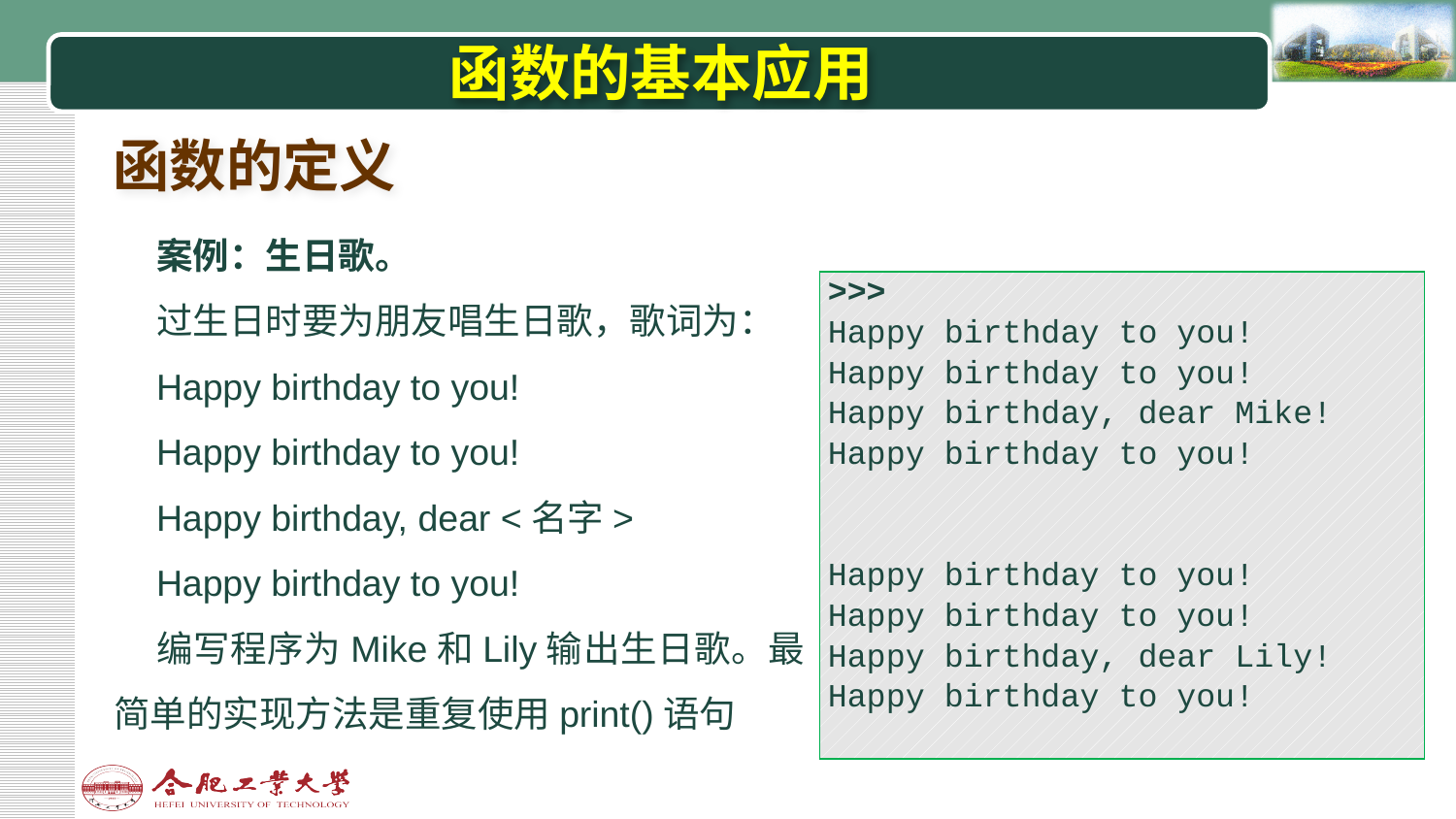

# 函数的基本应用
函数的定义
案例：生日歌。
过生日时要为朋友唱生日歌，歌词为：
Happy birthday to you!
Happy birthday to you!
Happy birthday, dear <名字>
Happy birthday to you!
编写程序为Mike和Lily输出生日歌。最简单的实现方法是重复使用print()语句
| >>>  Happy birthday to you! Happy birthday to you! Happy birthday, dear Mike! Happy birthday to you!   Happy birthday to you! Happy birthday to you! Happy birthday, dear Lily! Happy birthday to you! |
| --- |
|  |  |
| --- | --- |
| 1 2 3 4 | print("Happy birthday to you!") print("Happy birthday to you!") print("Happy birthday, dear Mike!") print("Happy birthday to you!") |
|  |  |
|  |  |
| --- | --- |
| 6 7 8 9 | print("Happy birthday to you!") print("Happy birthday to you!") print("Happy birthday, dear Lily!") print("Happy birthday to you!") |
|  |  |